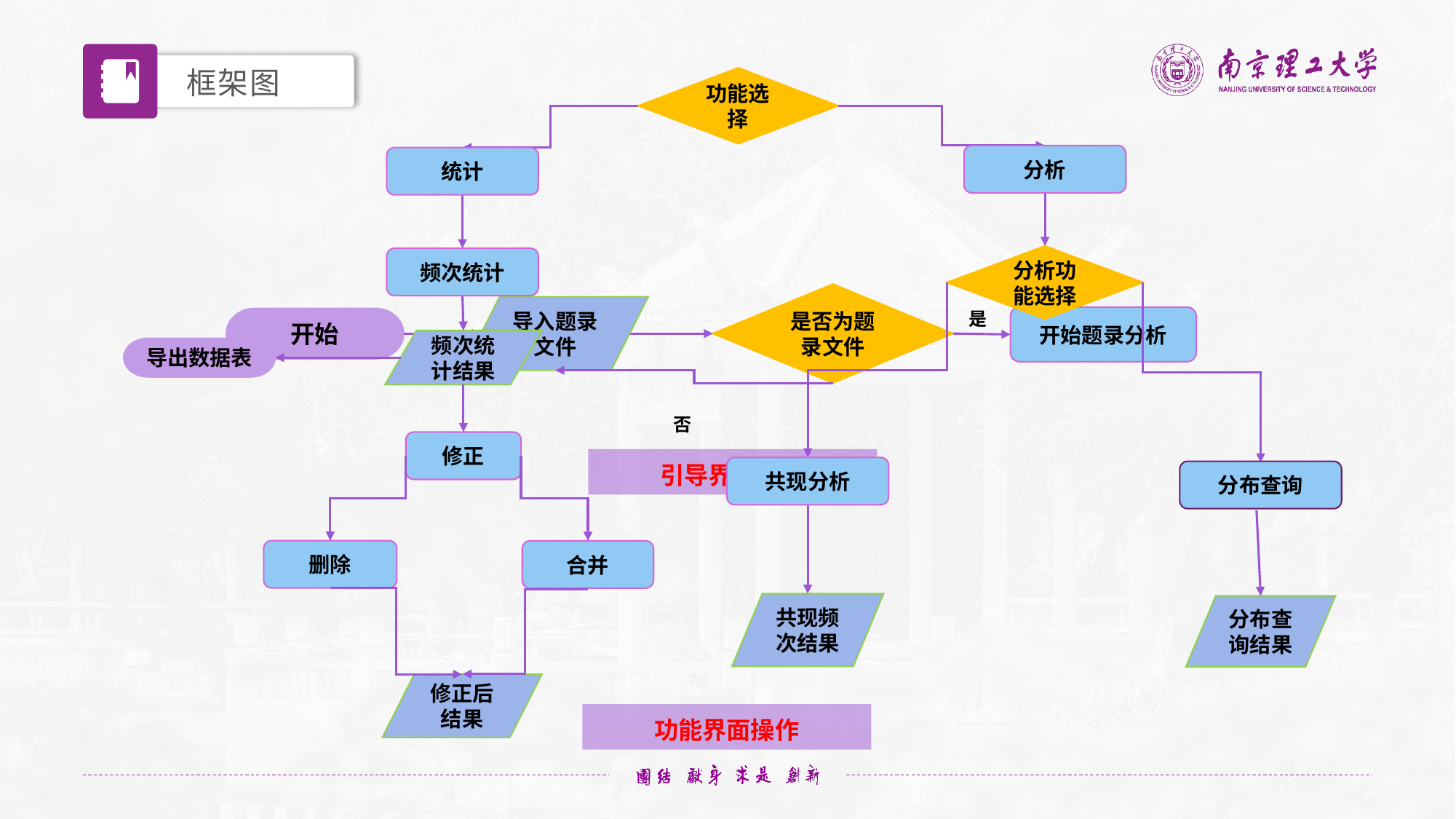

框架图
功能选择
分析
统计
分析功能选择
频次统计
频次统计结果
导出数据表
修正
共现分析
分布查询
删除
合并
共现频次结果
分布查询结果
修正后结果
功能界面操作
是否为题录文件
导入题录文件
是
开始题录分析
开始
否
引导界面操作